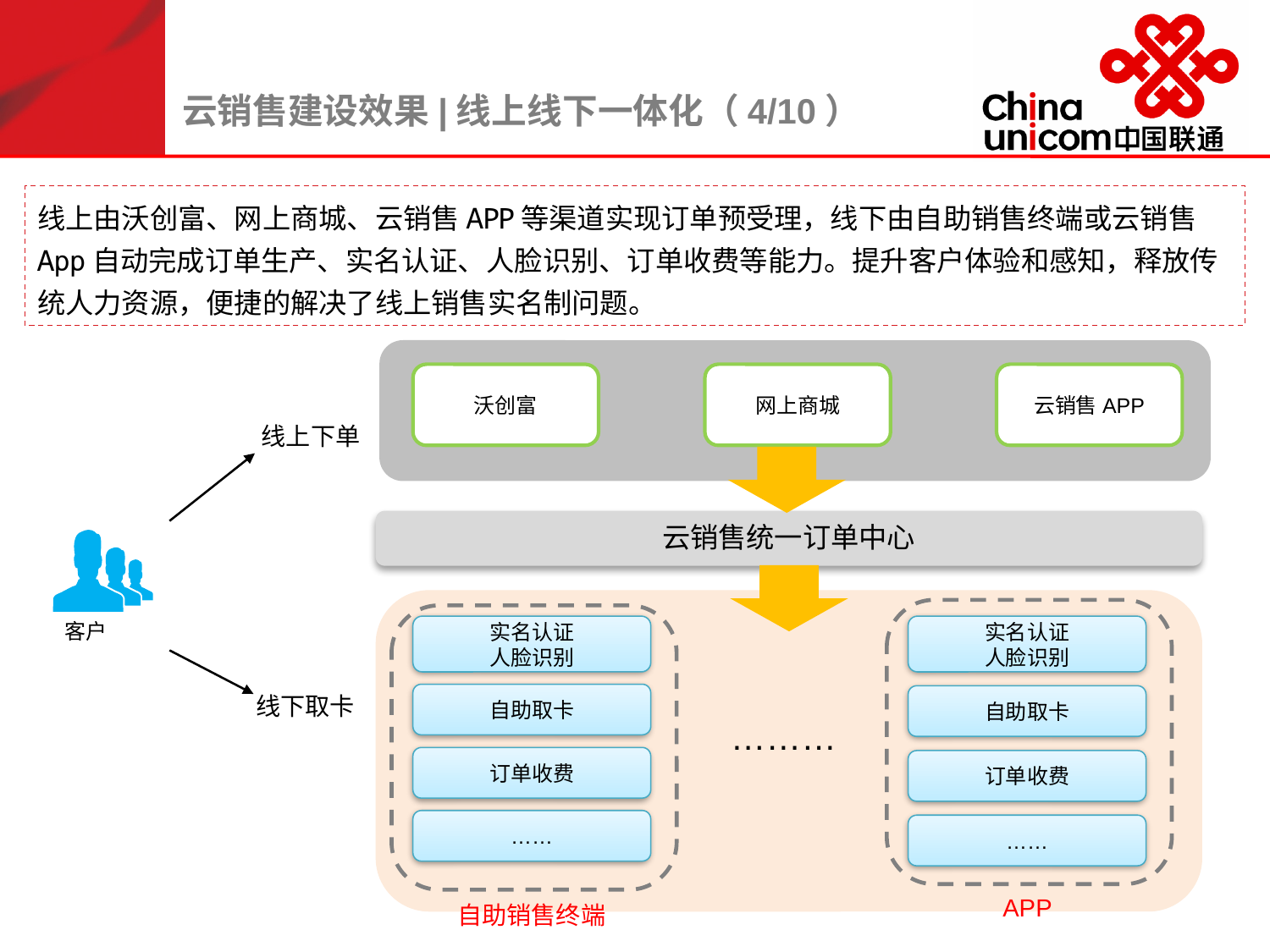

云销售建设效果|线上线下一体化（4/10）
线上由沃创富、网上商城、云销售APP等渠道实现订单预受理，线下由自助销售终端或云销售App自动完成订单生产、实名认证、人脸识别、订单收费等能力。提升客户体验和感知，释放传统人力资源，便捷的解决了线上销售实名制问题。

沃创富
网上商城
云销售APP
线上下单

云销售统一订单中心

客户

实名认证
人脸识别
实名认证
人脸识别
线下取卡
自助取卡
自助取卡
………
订单收费
订单收费
……
……
      APP
自助销售终端